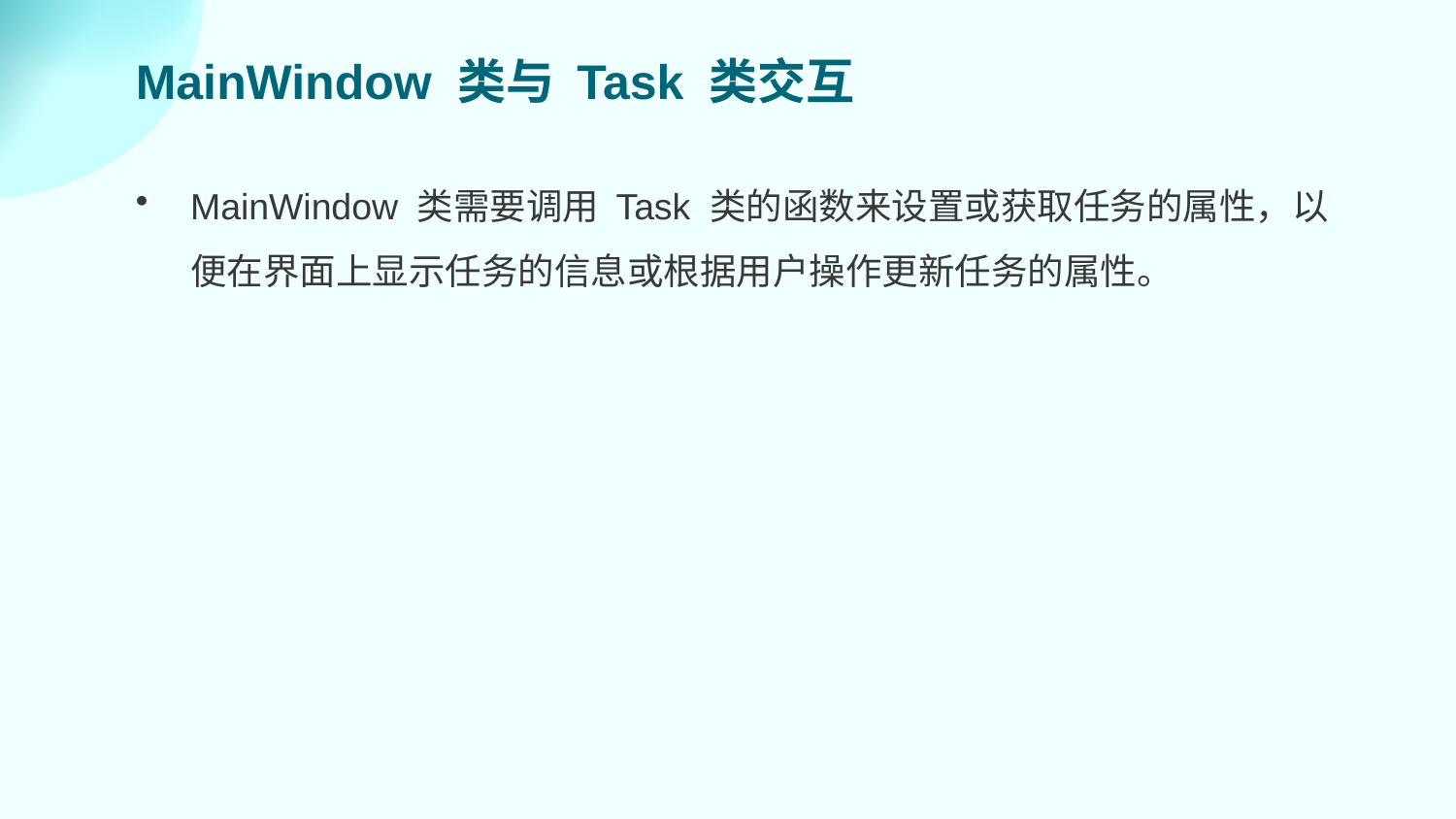

MainWindow 类与 Task 类交互
MainWindow 类需要调用 Task 类的函数来设置或获取任务的属性，以便在界面上显示任务的信息或根据用户操作更新任务的属性。